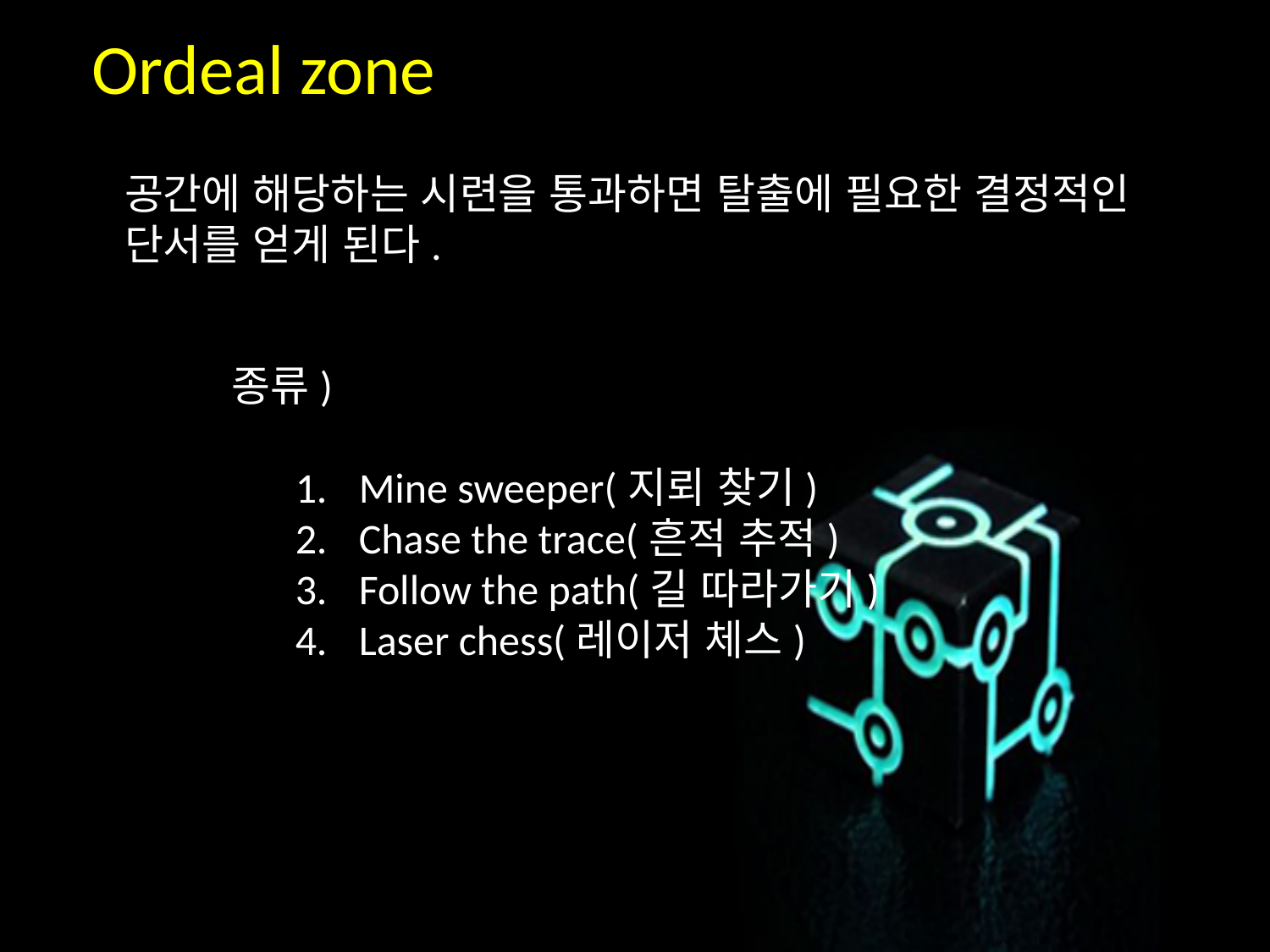

Ordeal zone
공간에 해당하는 시련을 통과하면 탈출에 필요한 결정적인 단서를 얻게 된다.
종류)

Mine sweeper(지뢰 찾기)
Chase the trace(흔적 추적)
Follow the path(길 따라가기)
Laser chess(레이저 체스)